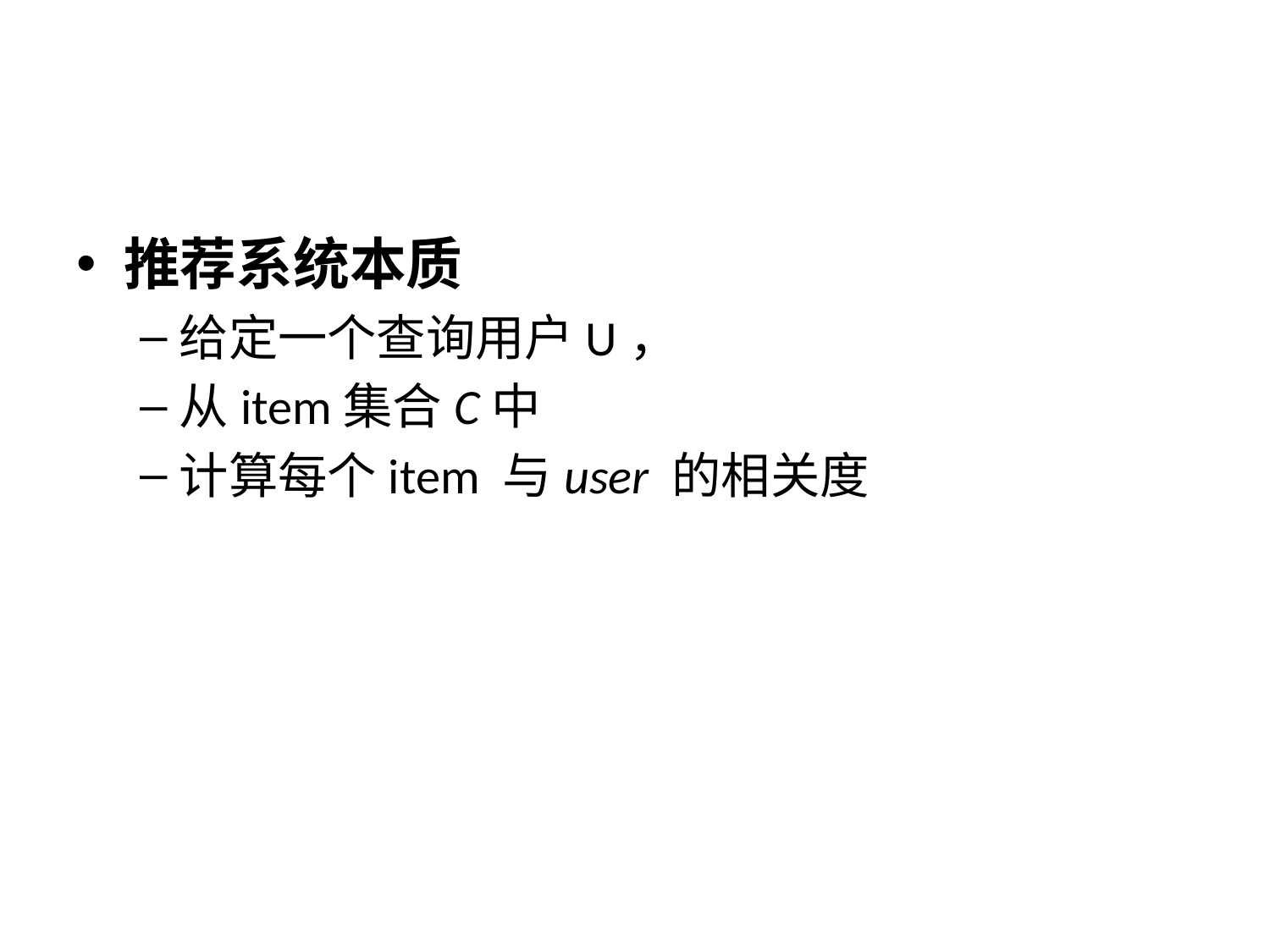

#
推荐系统本质
给定一个查询用户U，
从item集合C中
计算每个item 与user 的相关度